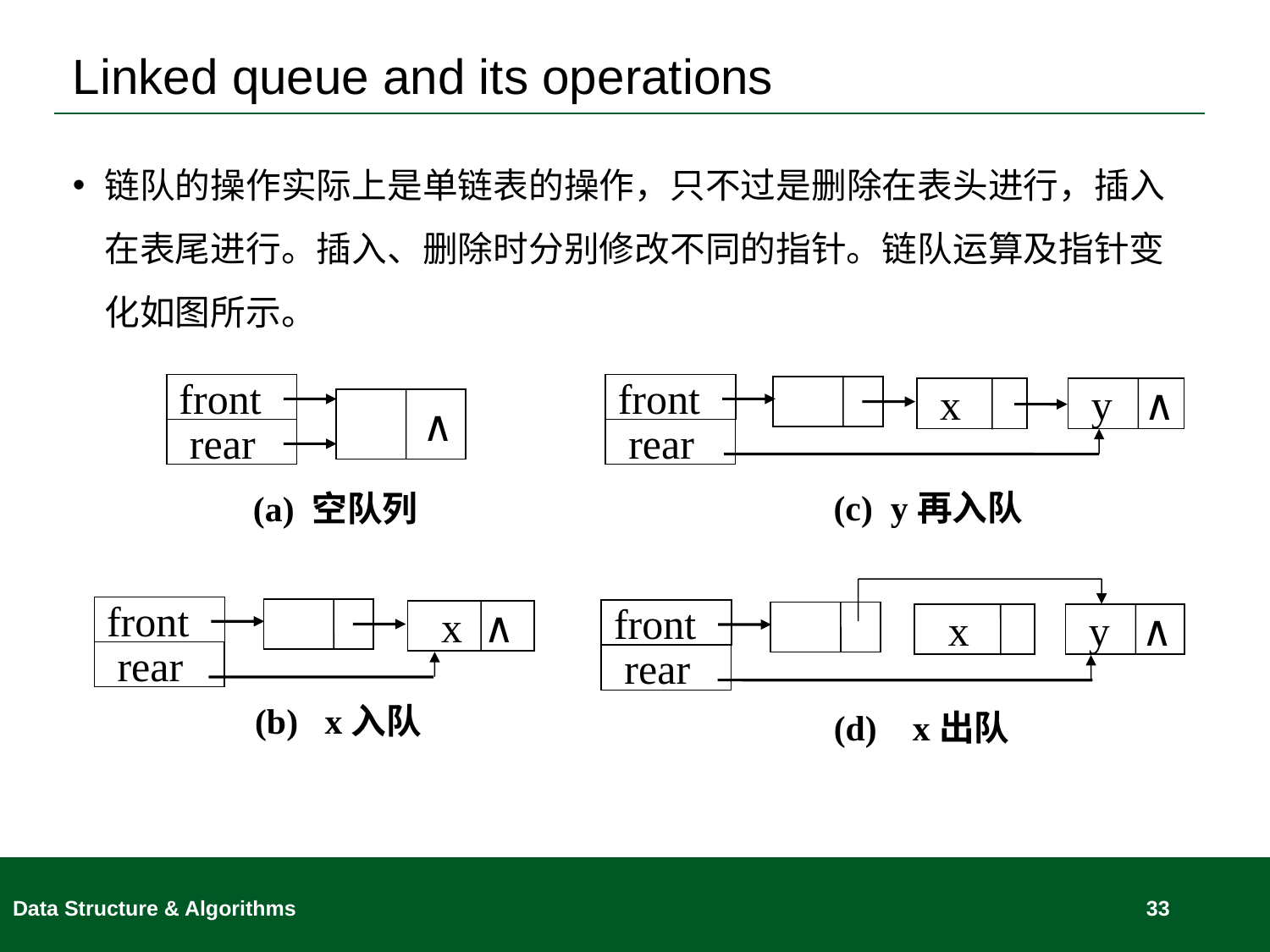

# Linked queue and its operations
链队的操作实际上是单链表的操作，只不过是删除在表头进行，插入在表尾进行。插入、删除时分别修改不同的指针。链队运算及指针变化如图所示。
front

 rear

∧

(a) 空队列
front

 x

 y   ∧

 rear

    (c)  y再入队

front

  x

 y   ∧

 rear

(d)    x出队
front

  x  ∧
 rear

(b)   x入队
Data Structure & Algorithms
33